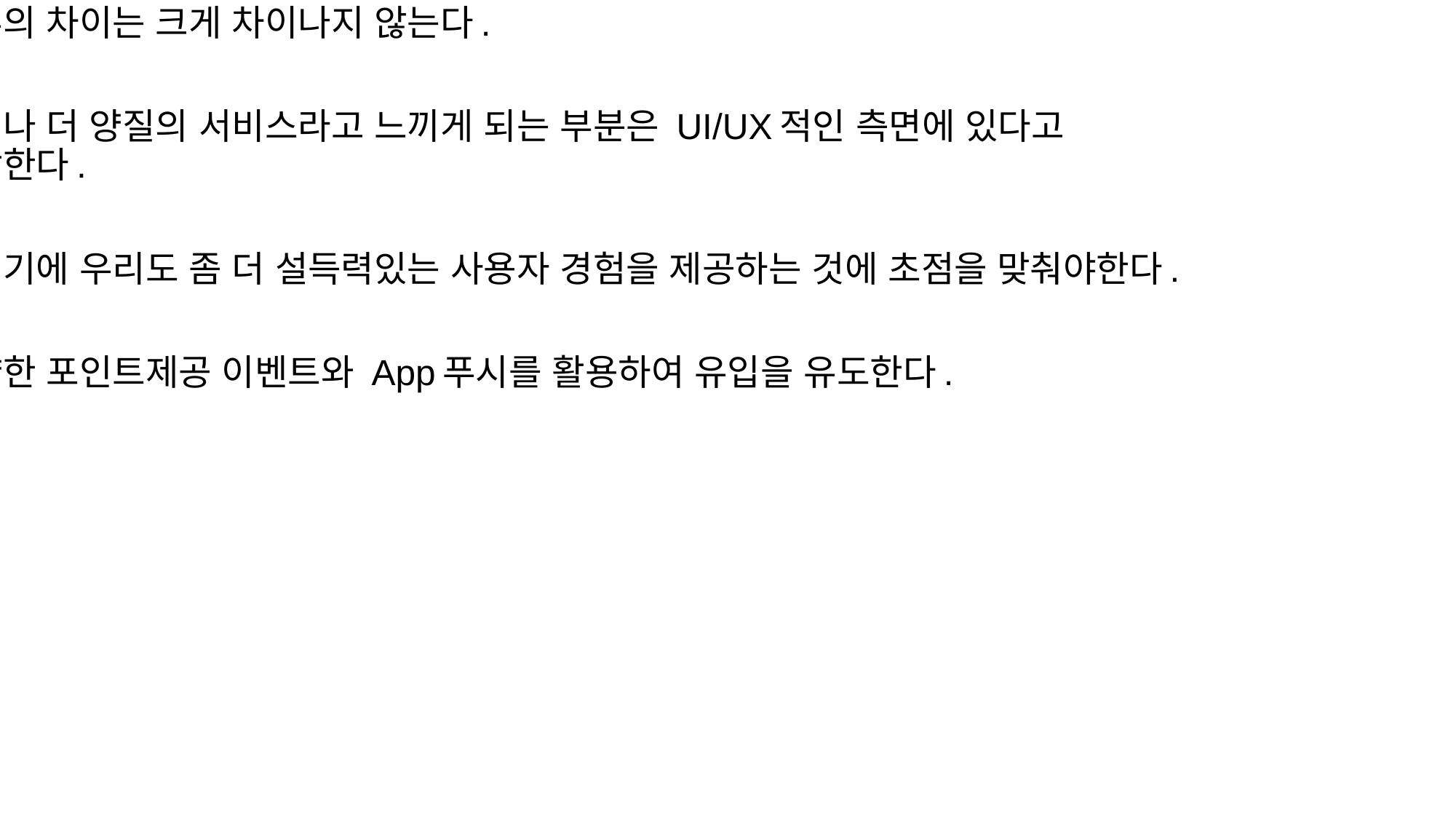

결론

자산 분석 및 카드 추천, 캘린더의 경우에 고객이 흥미를 갖고 사용할 요소가 많다.

또한 토스가 좀 더 개인화가 잘 된 서비스를 제공하고 있지만 전체적인 서비스의 종류의 차이는 크게 차이나지 않는다.

그러나 더 양질의 서비스라고 느끼게 되는 부분은 UI/UX적인 측면에 있다고 생각한다.

그렇기에 우리도 좀 더 설득력있는 사용자 경험을 제공하는 것에 초점을 맞춰야한다.

다양한 포인트제공 이벤트와 App푸시를 활용하여 유입을 유도한다.